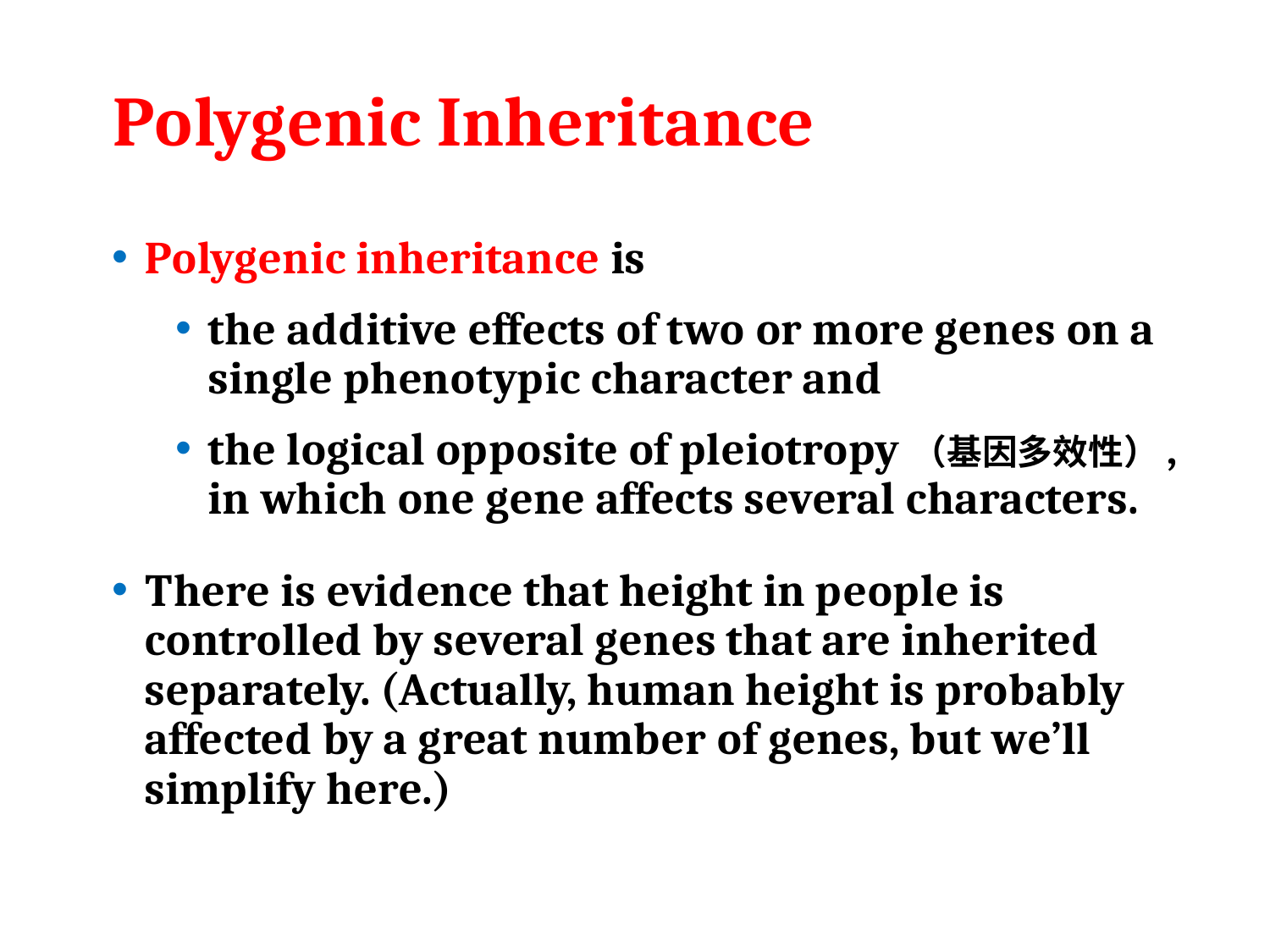

# Polygenic Inheritance
Polygenic inheritance is
the additive effects of two or more genes on a single phenotypic character and
the logical opposite of pleiotropy（基因多效性）, in which one gene affects several characters.
There is evidence that height in people is controlled by several genes that are inherited separately. (Actually, human height is probably affected by a great number of genes, but we’ll simplify here.)